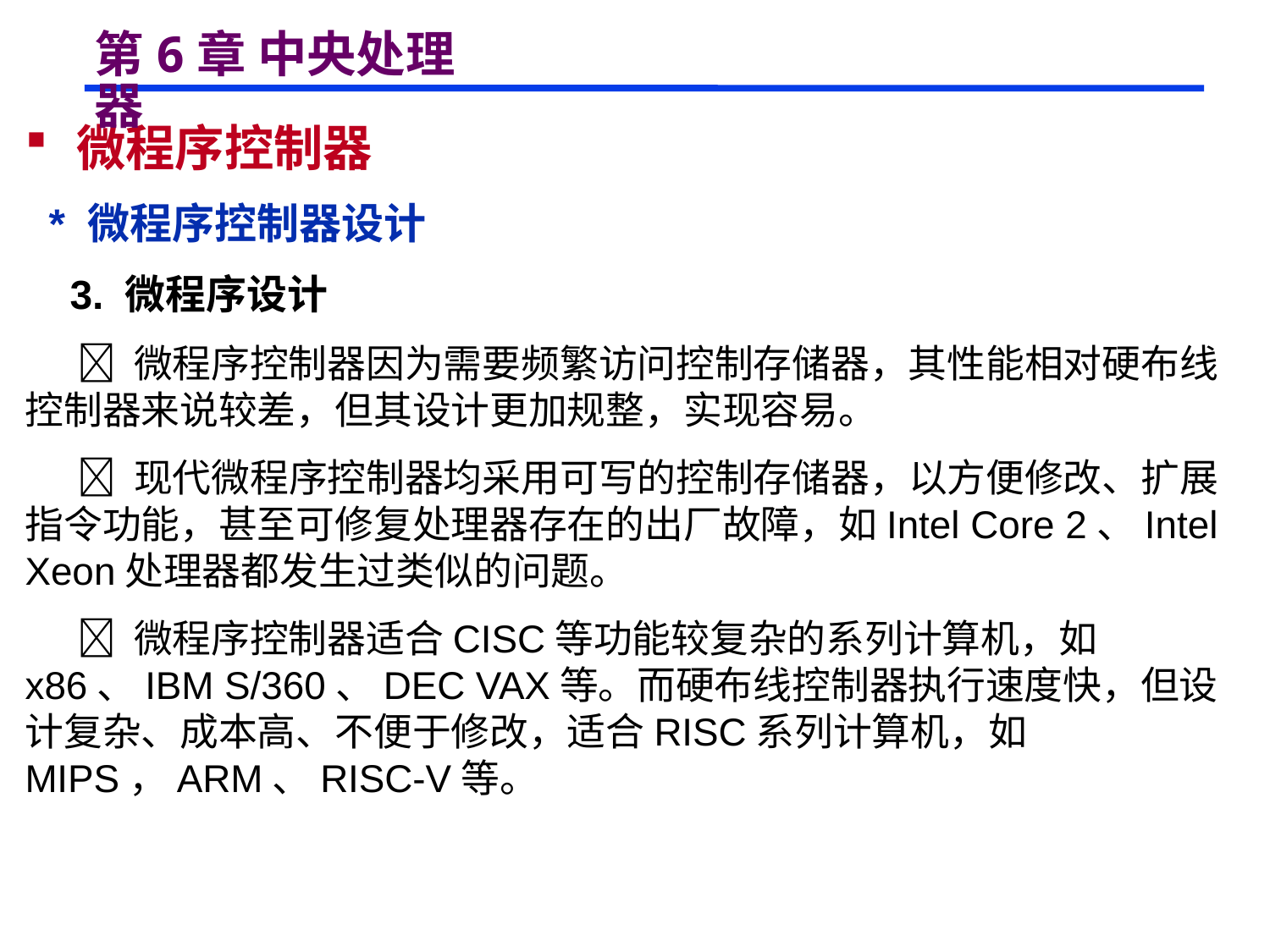

# 第6章 中央处理器
 微程序控制器
  * 微程序控制器设计
    3. 微程序设计
      • 微程序控制器因为需要频繁访问控制存储器，其性能相对硬布线控制器来说较差，但其设计更加规整，实现容易。
      • 现代微程序控制器均采用可写的控制存储器，以方便修改、扩展指令功能，甚至可修复处理器存在的出厂故障，如Intel Core 2、Intel Xeon处理器都发生过类似的问题。
      • 微程序控制器适合CISC等功能较复杂的系列计算机，如x86、IBM S/360、DEC VAX等。而硬布线控制器执行速度快，但设计复杂、成本高、不便于修改，适合RISC系列计算机，如MIPS，ARM、RISC-V等。